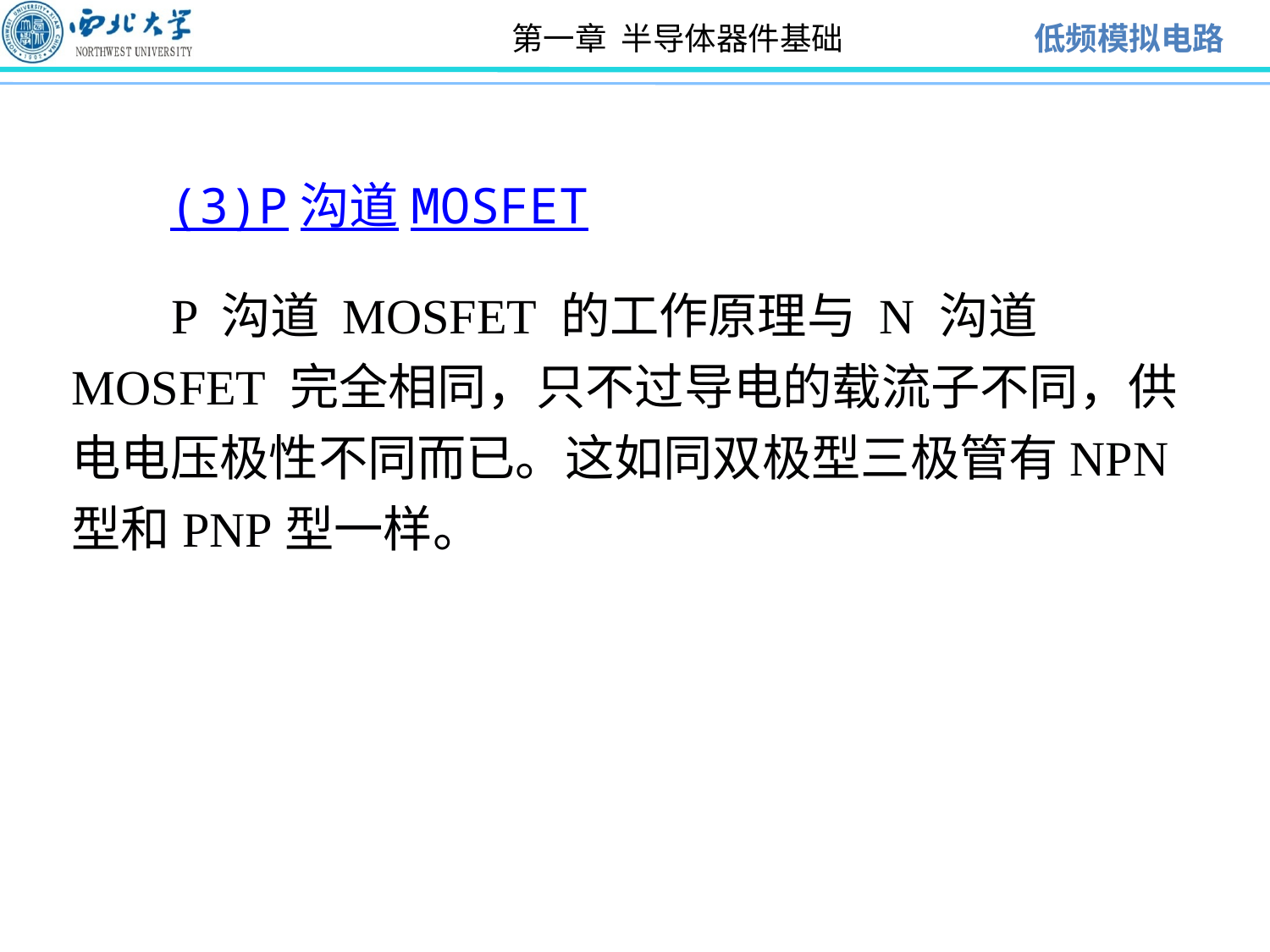

(3)P沟道MOSFET
            P 沟道 MOSFET 的工作原理与 N 沟道 MOSFET 完全相同，只不过导电的载流子不同，供电电压极性不同而已。这如同双极型三极管有NPN型和PNP型一样。
122